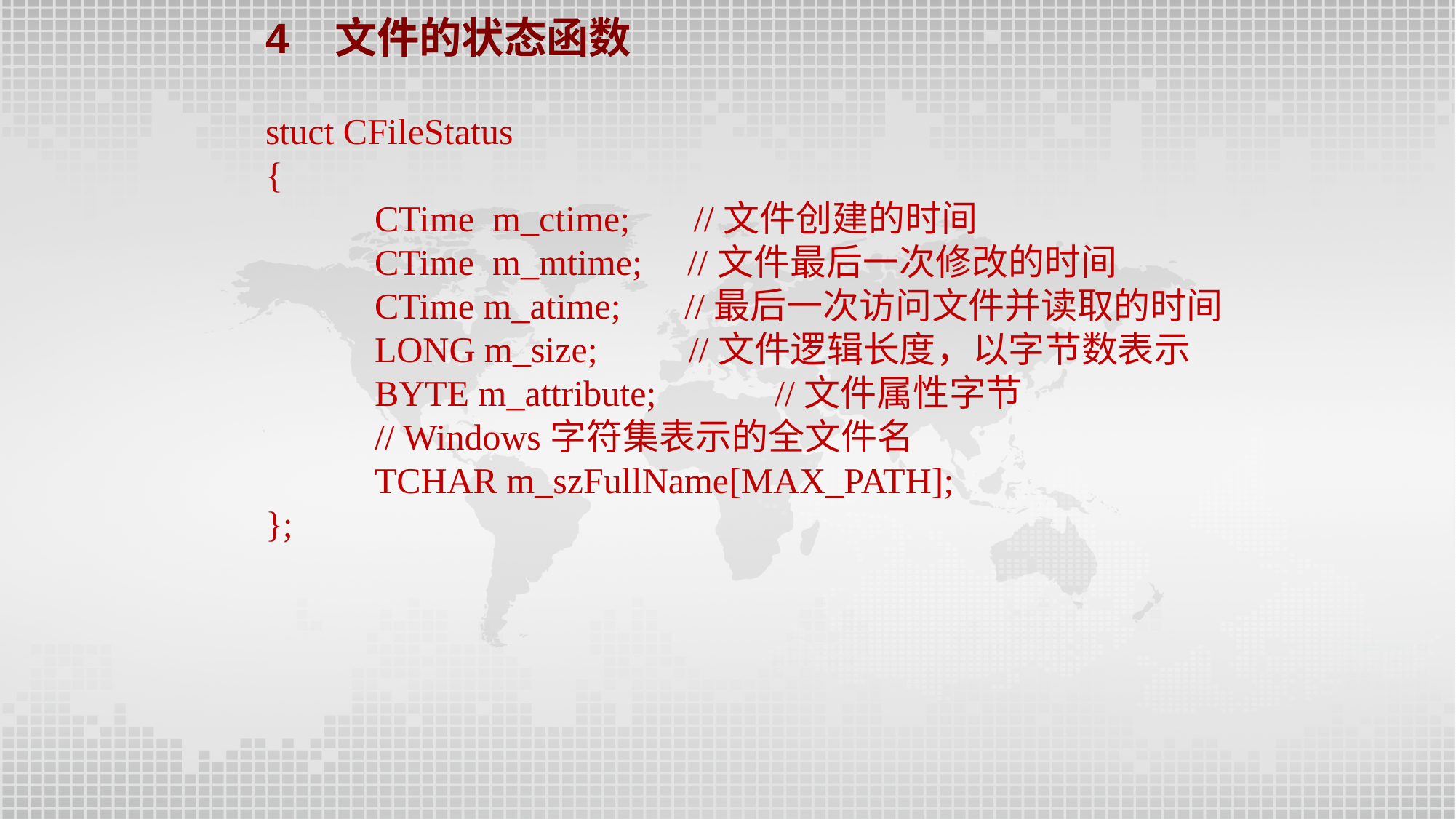

4   文件的状态函数
stuct CFileStatus
{
	CTime  m_ctime;       //文件创建的时间
	CTime  m_mtime;     //文件最后一次修改的时间
	CTime m_atime;       //最后一次访问文件并读取的时间
	LONG m_size;          //文件逻辑长度，以字节数表示
	BYTE m_attribute;             //文件属性字节
	// Windows字符集表示的全文件名
	TCHAR m_szFullName[MAX_PATH];
};